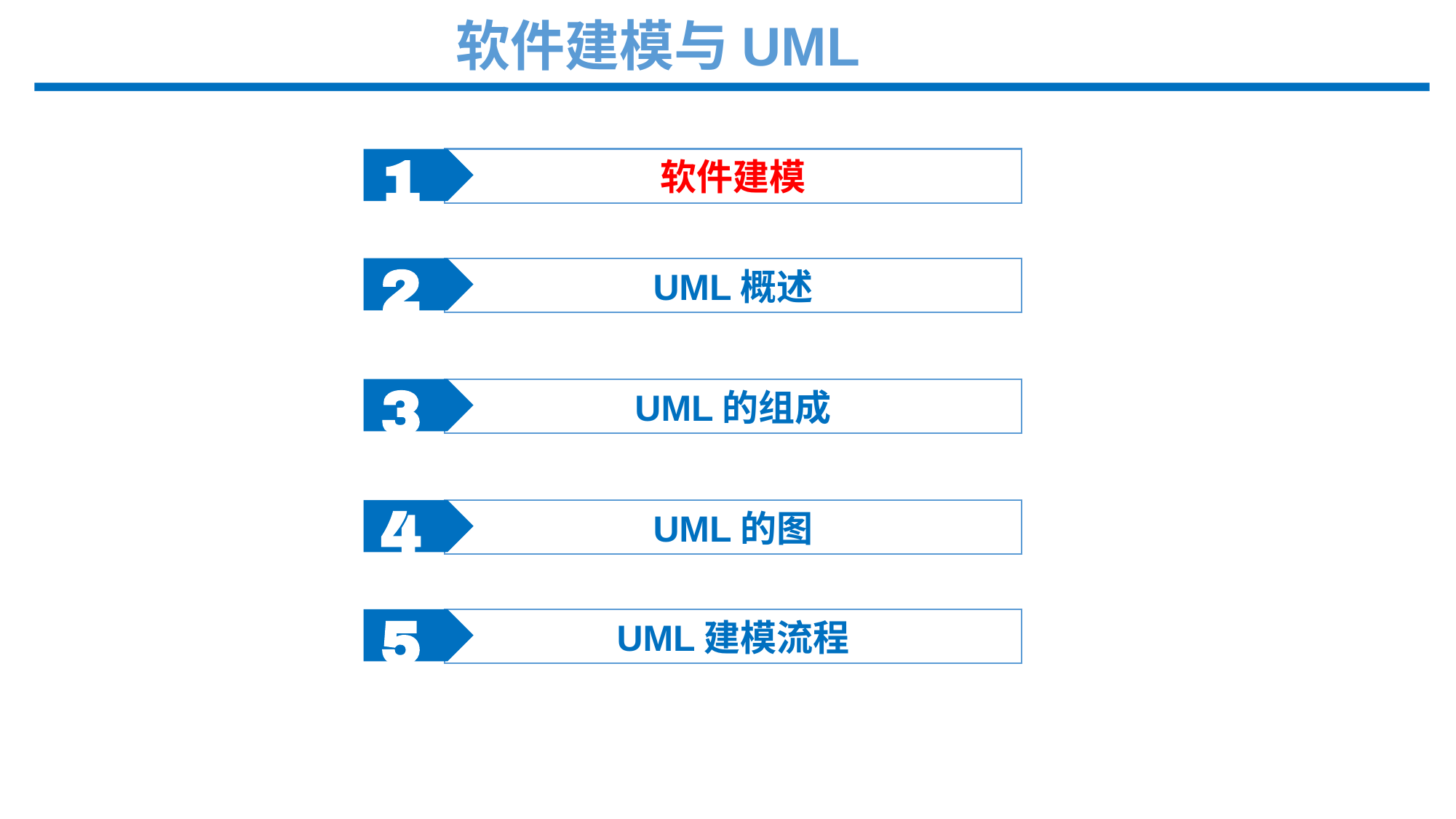

软件建模与UML
1

软件建模
2

UML概述
3

UML的组成
4

UML的图
5

UML建模流程